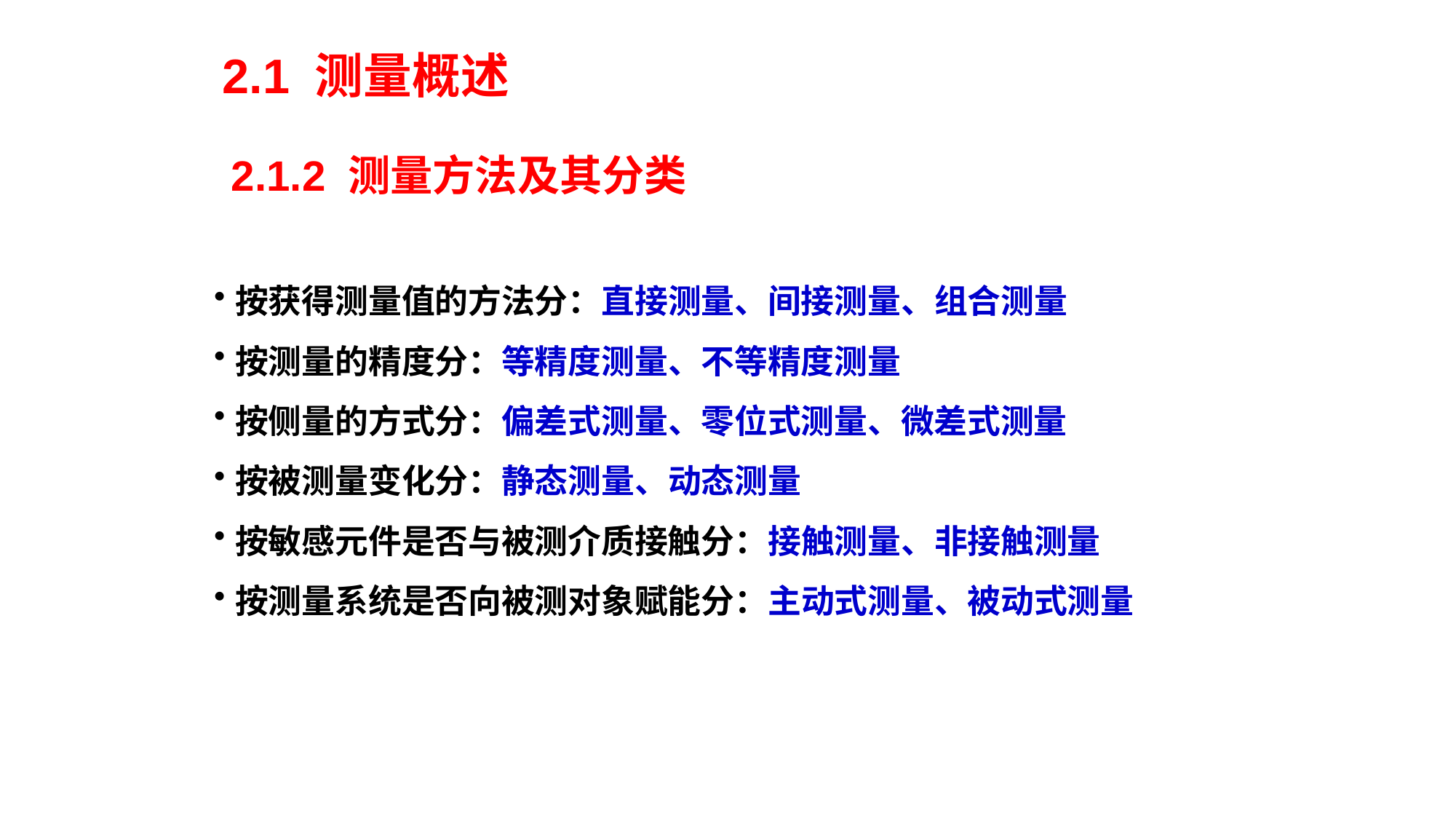

2.1 测量概述
2.1.2 测量方法及其分类
按获得测量值的方法分：直接测量、间接测量、组合测量
按测量的精度分：等精度测量、不等精度测量
按侧量的方式分：偏差式测量、零位式测量、微差式测量
按被测量变化分：静态测量、动态测量
按敏感元件是否与被测介质接触分：接触测量、非接触测量
按测量系统是否向被测对象赋能分：主动式测量、被动式测量